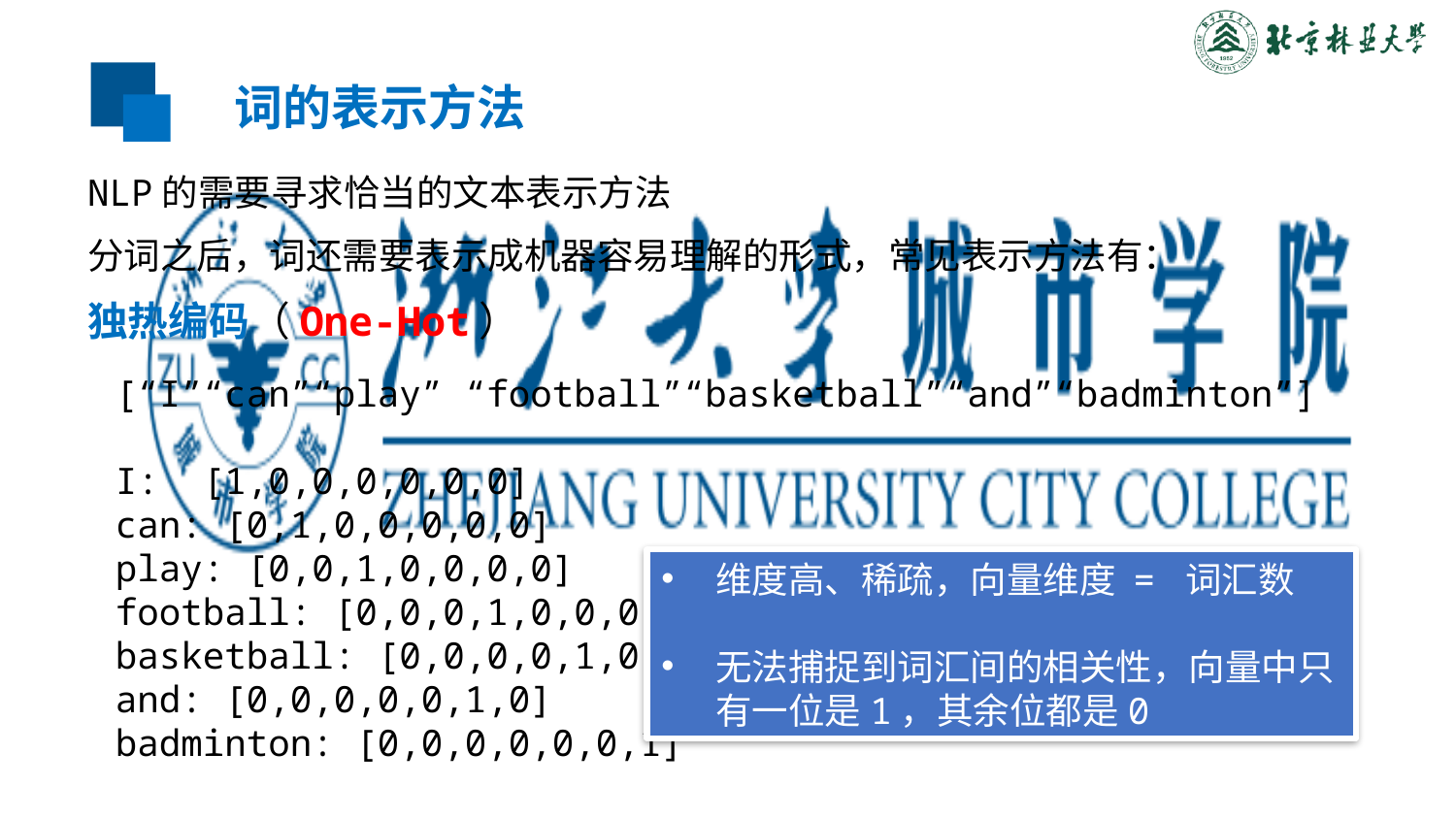

词的表示方法
NLP的需要寻求恰当的文本表示方法

分词之后，词还需要表示成机器容易理解的形式，常见表示方法有：

独热编码（One-Hot）
[“I”“can”“play” “football”“basketball”“and”“badminton”]

I:  [1,0,0,0,0,0,0]
can: [0,1,0,0,0,0,0]
play: [0,0,1,0,0,0,0]
football: [0,0,0,1,0,0,0]
basketball: [0,0,0,0,1,0,0]
and: [0,0,0,0,0,1,0]
badminton: [0,0,0,0,0,0,1]

维度高、稀疏，向量维度 = 词汇数

无法捕捉到词汇间的相关性，向量中只有一位是1，其余位都是0
64